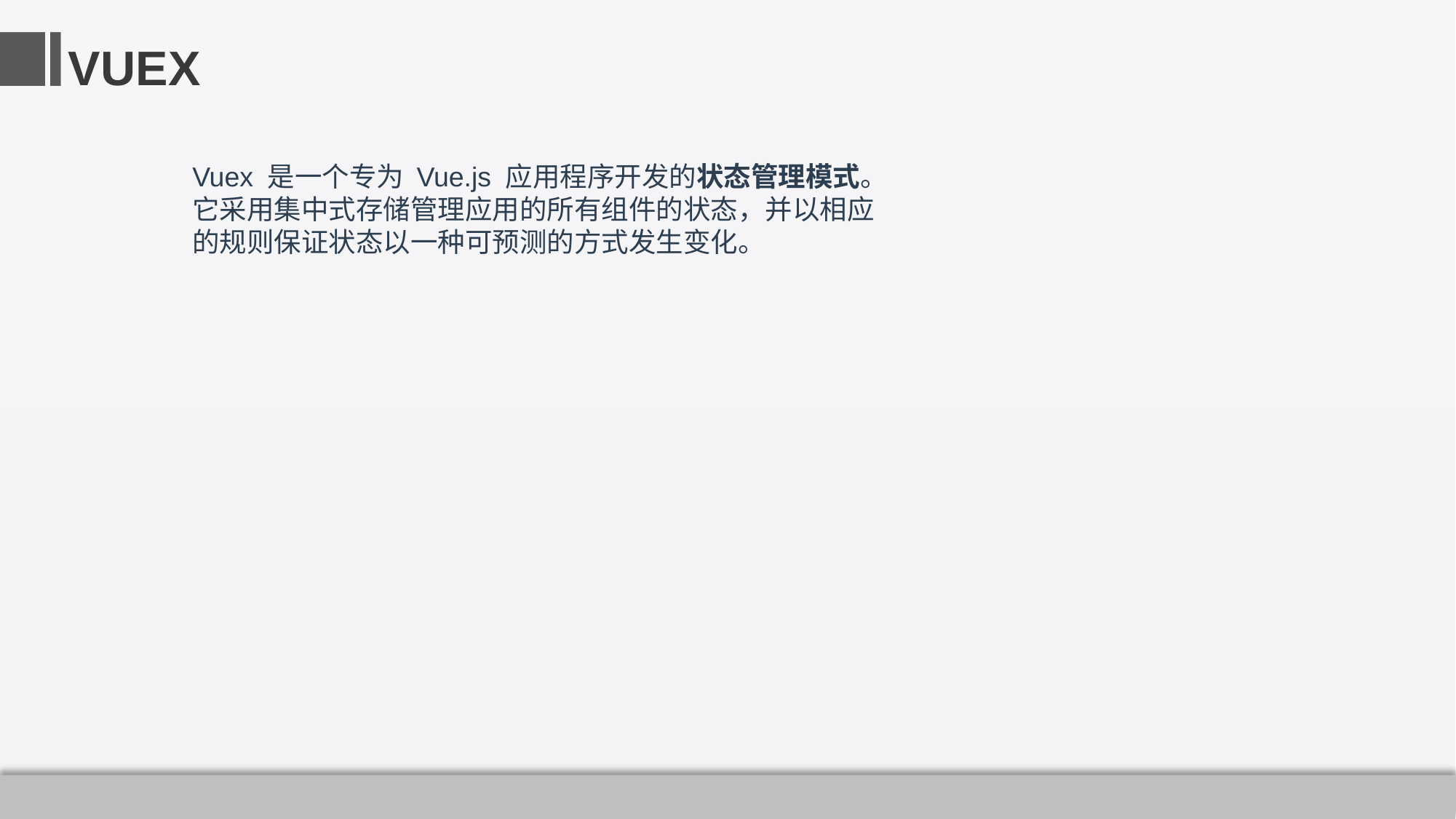

VUEX

Vuex 是一个专为 Vue.js 应用程序开发的状态管理模式。它采用集中式存储管理应用的所有组件的状态，并以相应的规则保证状态以一种可预测的方式发生变化。